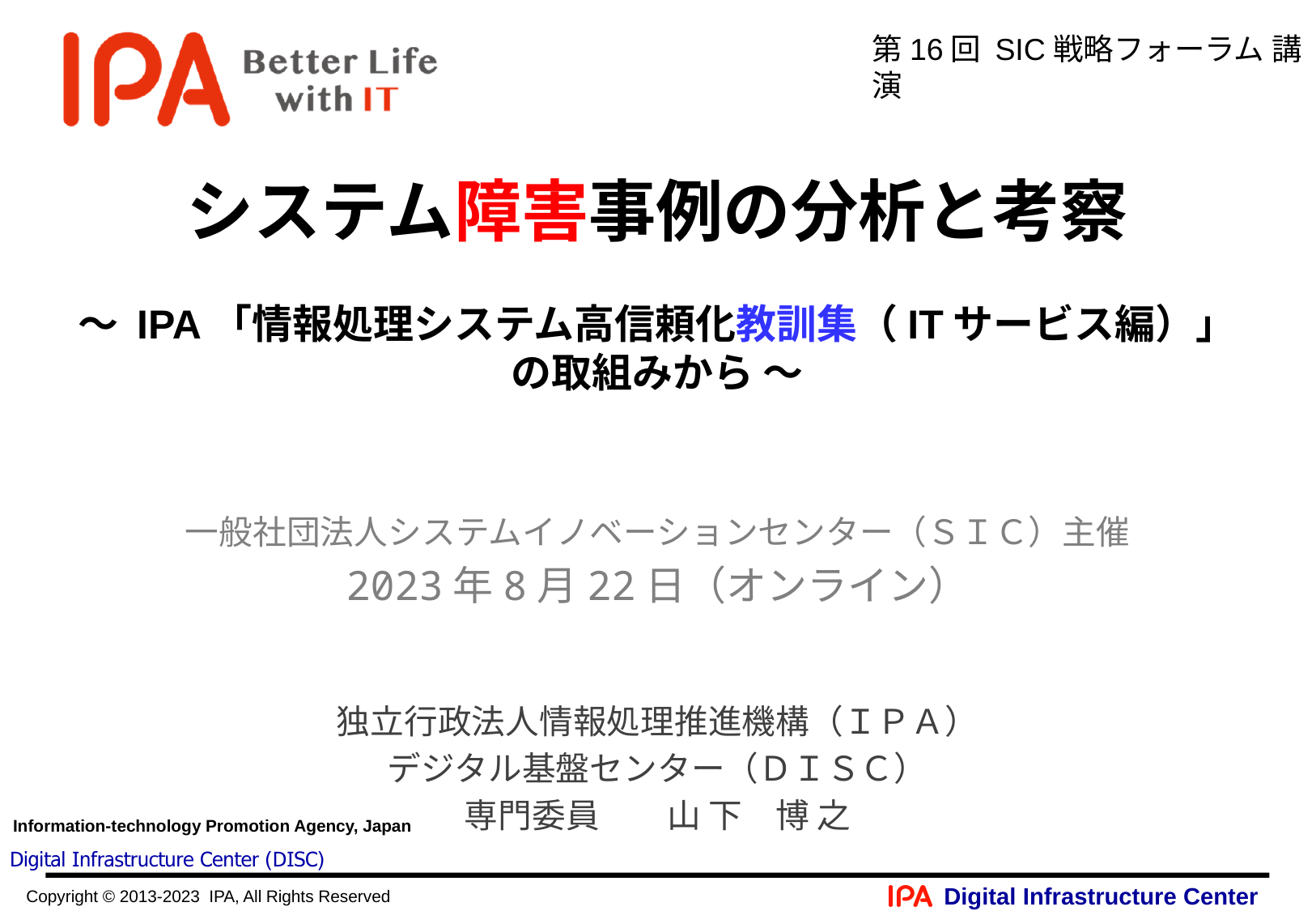

第16回 SIC戦略フォーラム 講演
# システム障害事例の分析と考察 ～ IPA「情報処理システム高信頼化教訓集（ITサービス編）」 の取組みから ～
一般社団法人システムイノベーションセンター（ＳＩＣ）主催
2023年8月22日（オンライン）
独立行政法人情報処理推進機構（ＩＰＡ）
デジタル基盤センター（ＤＩＳＣ）
専門委員　　山 下　博 之